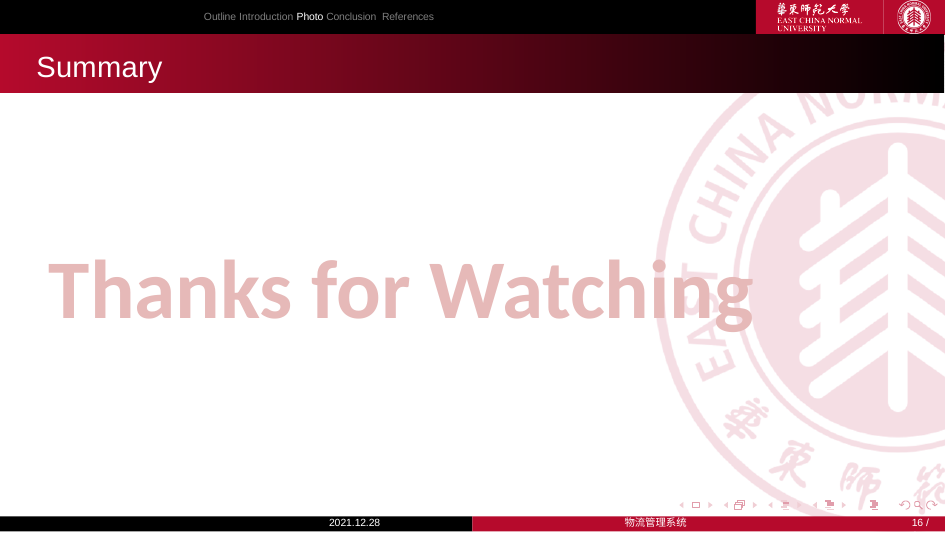

Outline Introduction Photo Conclusion References
Summary
Thanks for Watching
2021.12.28
物流管理系统

16 / 6